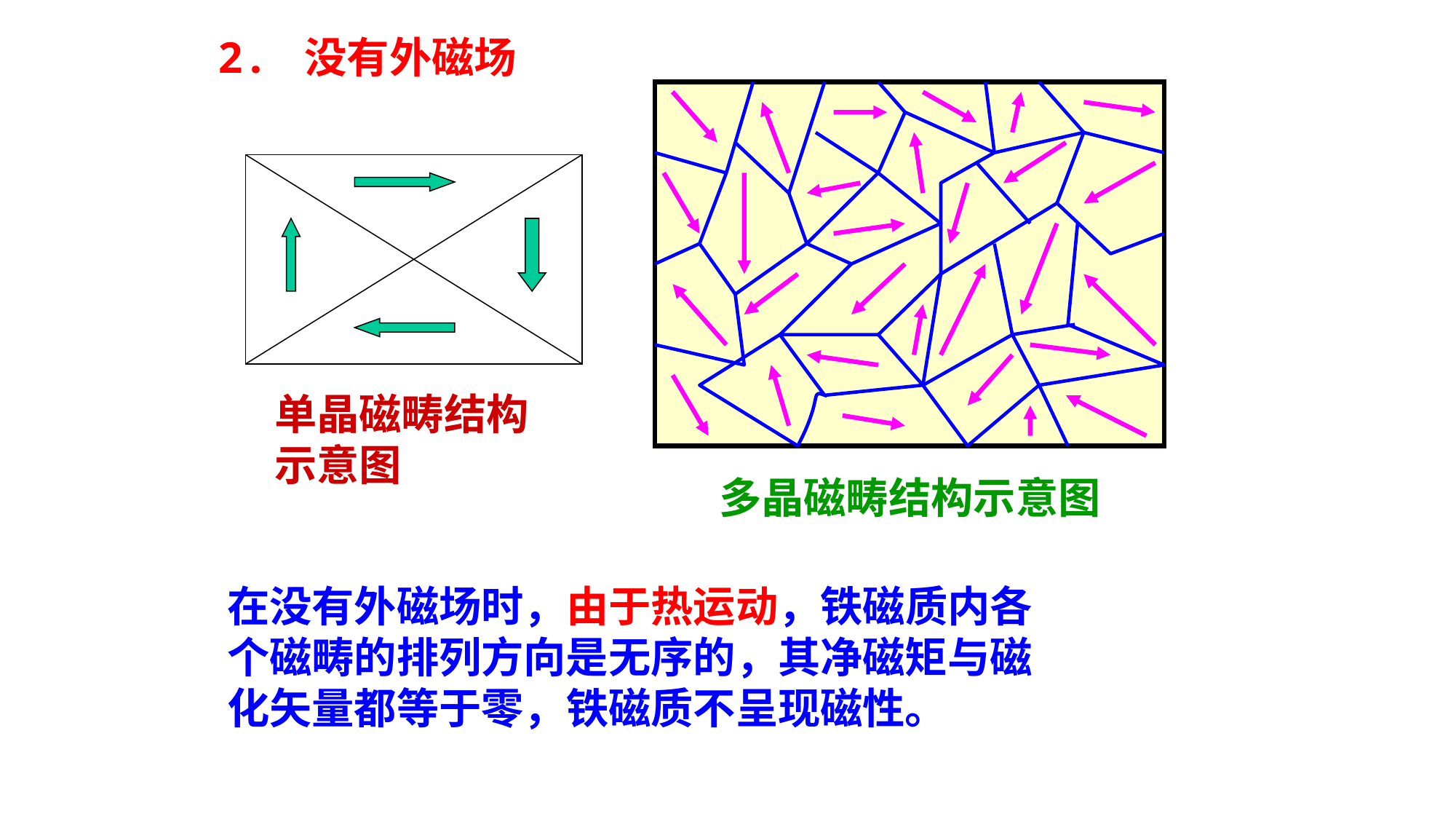

2. 没有外磁场

单晶磁畴结构示意图
多晶磁畴结构示意图
在没有外磁场时，由于热运动，铁磁质内各个磁畴的排列方向是无序的，其净磁矩与磁化矢量都等于零，铁磁质不呈现磁性。